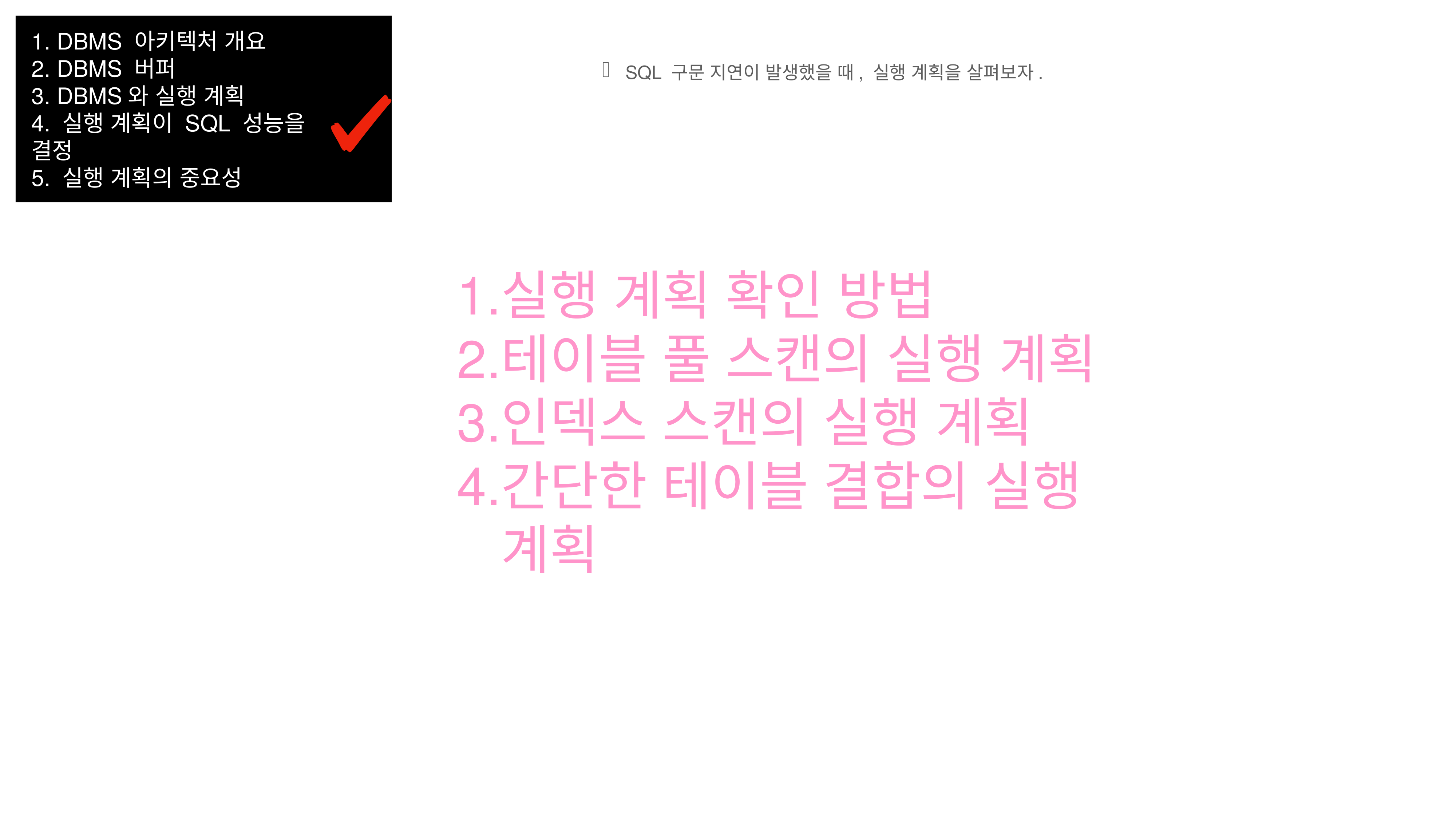

1. DBMS 아키텍처 개요
2. DBMS 버퍼
3. DBMS와 실행 계획
4. 실행 계획이 SQL 성능을 결정
5. 실행 계획의 중요성
 SQL 구문 지연이 발생했을 때, 실행 계획을 살펴보자.

실행 계획 확인 방법
테이블 풀 스캔의 실행 계획
인덱스 스캔의 실행 계획
간단한 테이블 결합의 실행 계획